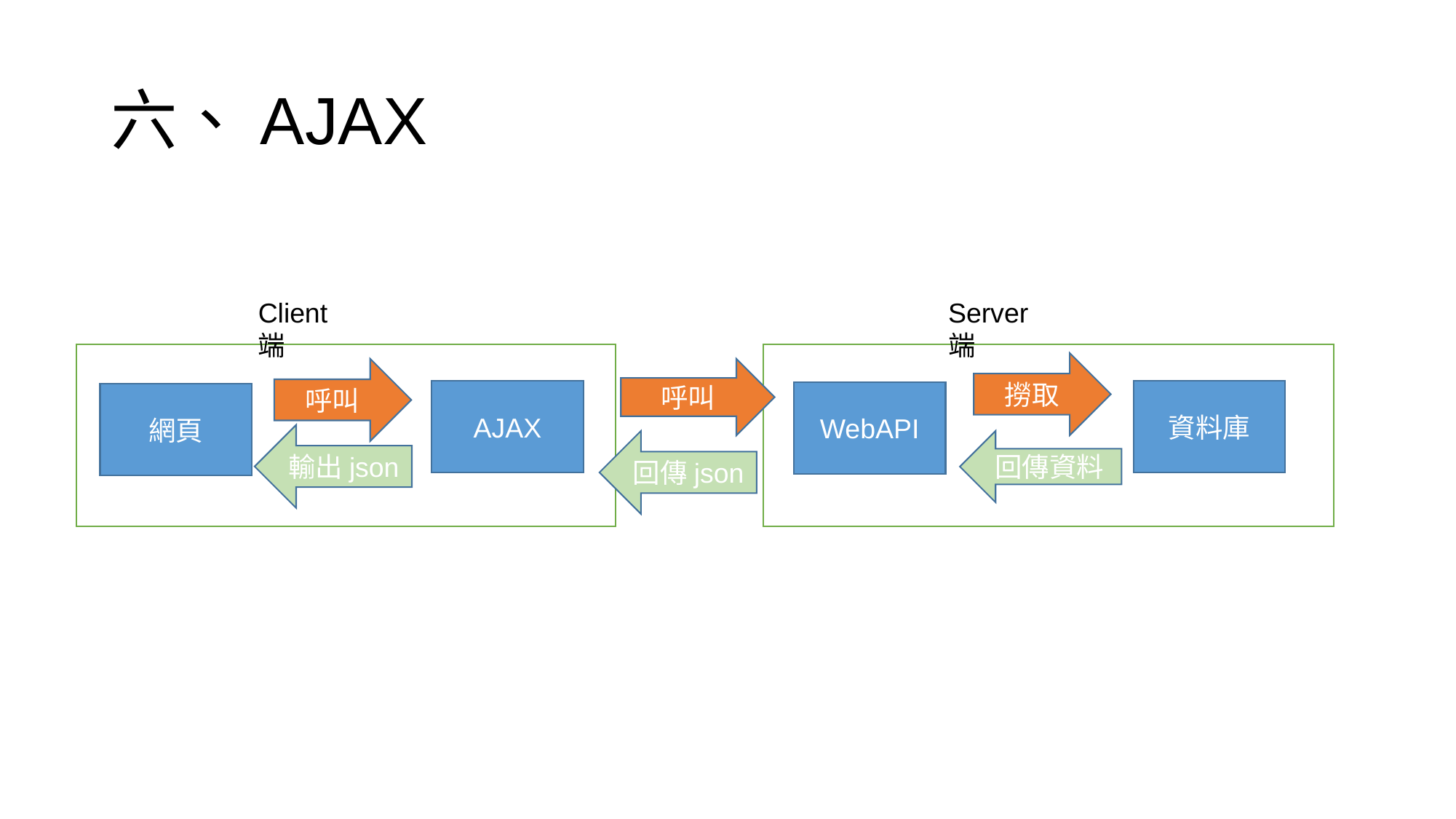

# 六、AJAX
Client 端
Server 端

撈取
呼叫
呼叫
AJAX
資料庫
WebAPI
網頁
輸出json
回傳json
回傳資料